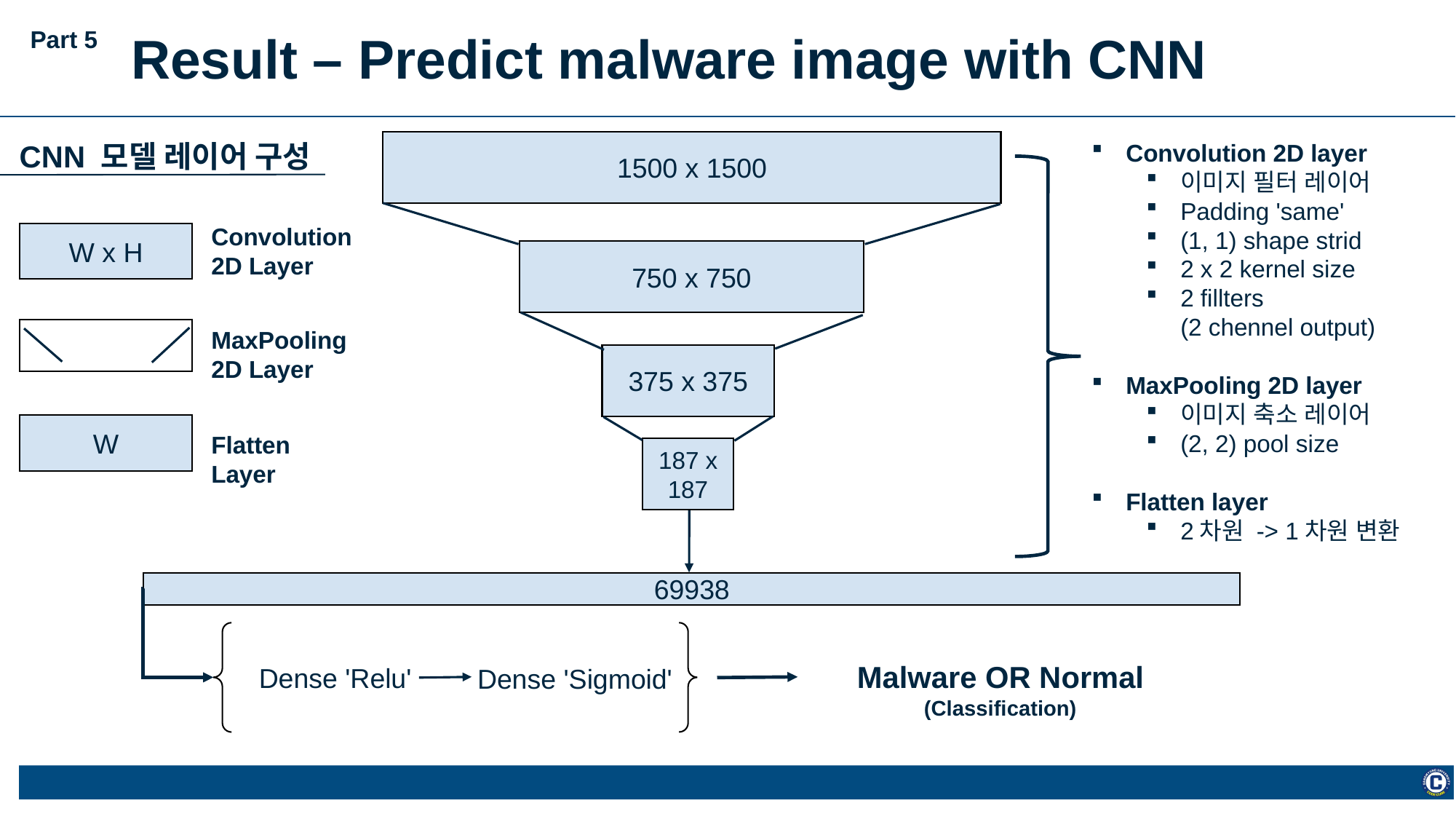

Part 5
Result – Predict malware image with CNN
1500 x 1500
CNN 모델 레이어 구성
Convolution 2D layer
이미지 필터 레이어
Padding 'same'
(1, 1) shape strid
2 x 2 kernel size
2 fillters
(2 chennel output)

MaxPooling 2D layer
이미지 축소 레이어
(2, 2) pool size

Flatten layer
2차원 -> 1차원 변환

Convolution
2D Layer
W x H
750 x 750
MaxPooling 2D Layer

375 x 375
W
Flatten Layer
187 x 187
69938

Dense 'Relu'
Dense 'Sigmoid'
Malware OR Normal
(Classification)